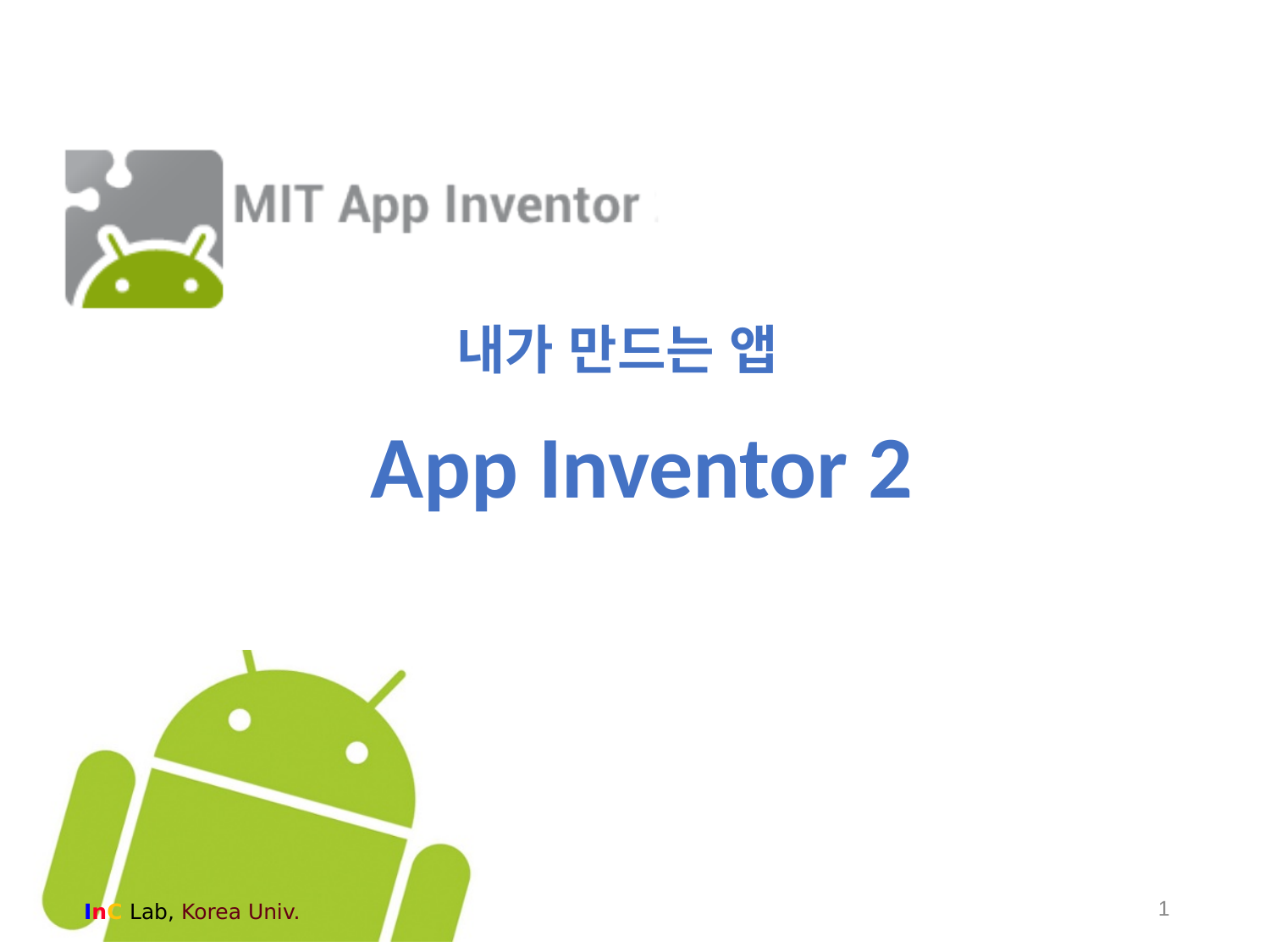

내가 만드는 앱
App Inventor 2
1